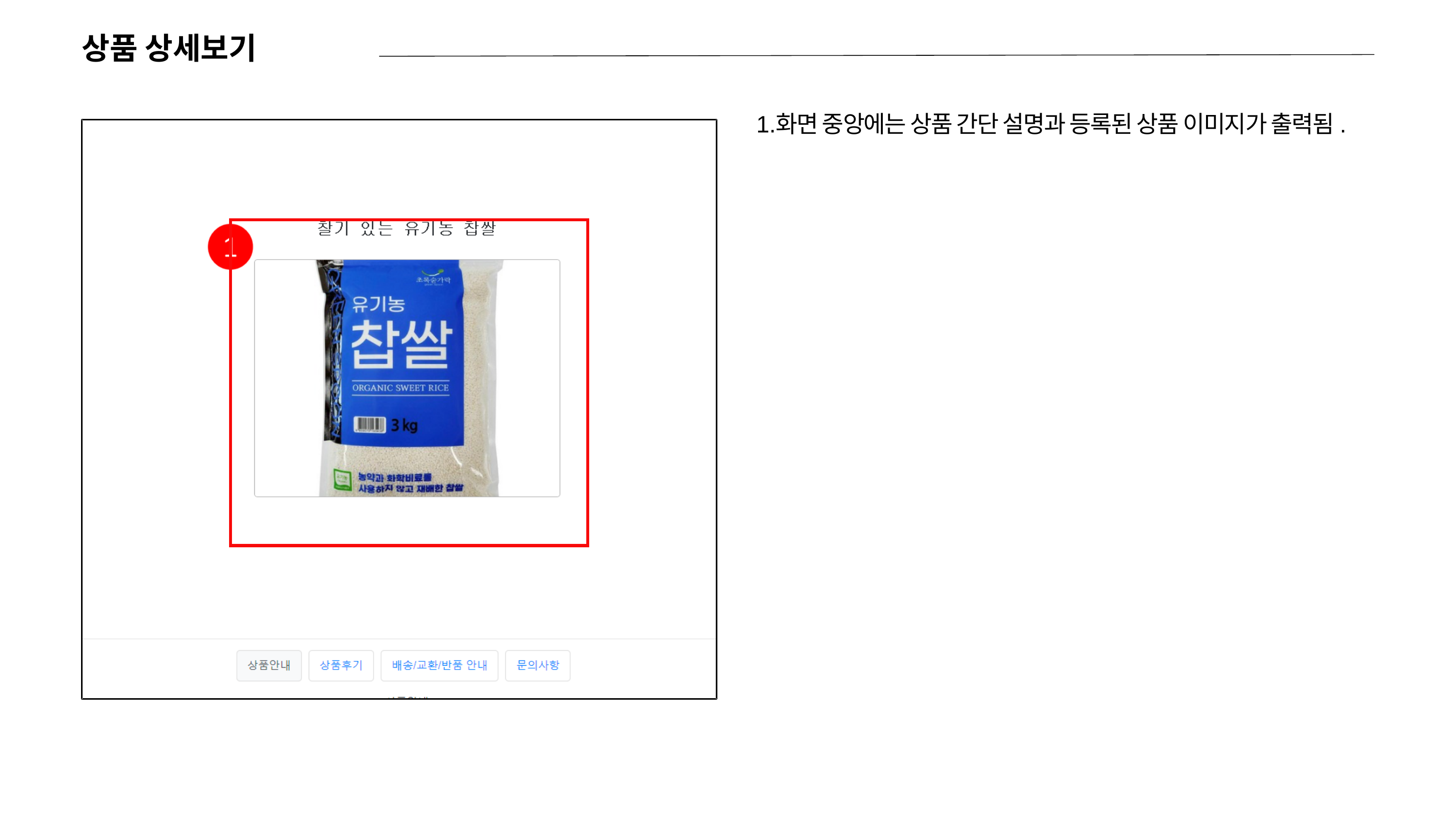

상품 상세보기

화면 중앙에는 상품 간단 설명과 등록된 상품 이미지가 출력됨.